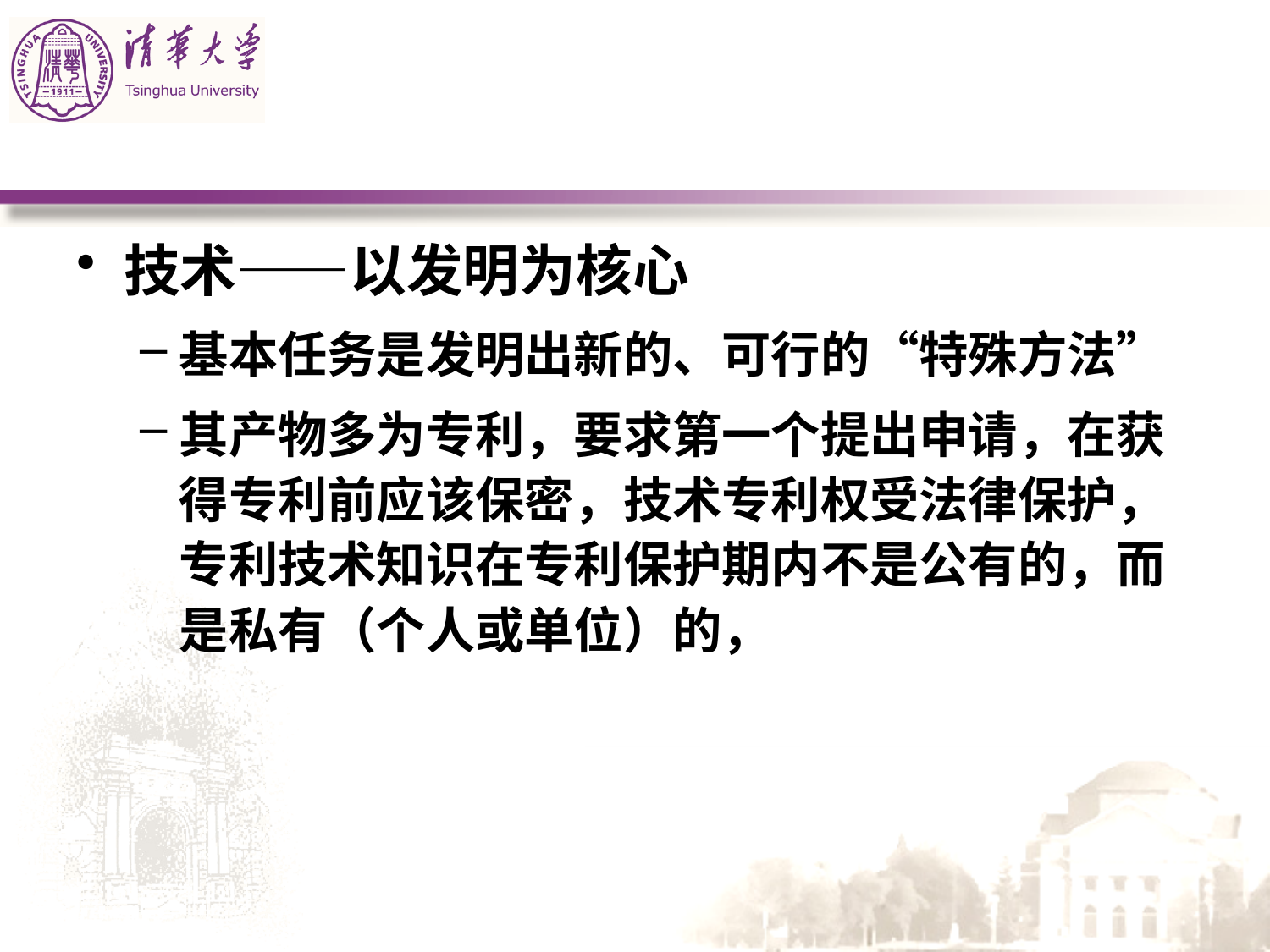

#
技术——以发明为核心
基本任务是发明出新的、可行的“特殊方法”
其产物多为专利，要求第一个提出申请，在获得专利前应该保密，技术专利权受法律保护，专利技术知识在专利保护期内不是公有的，而是私有（个人或单位）的，